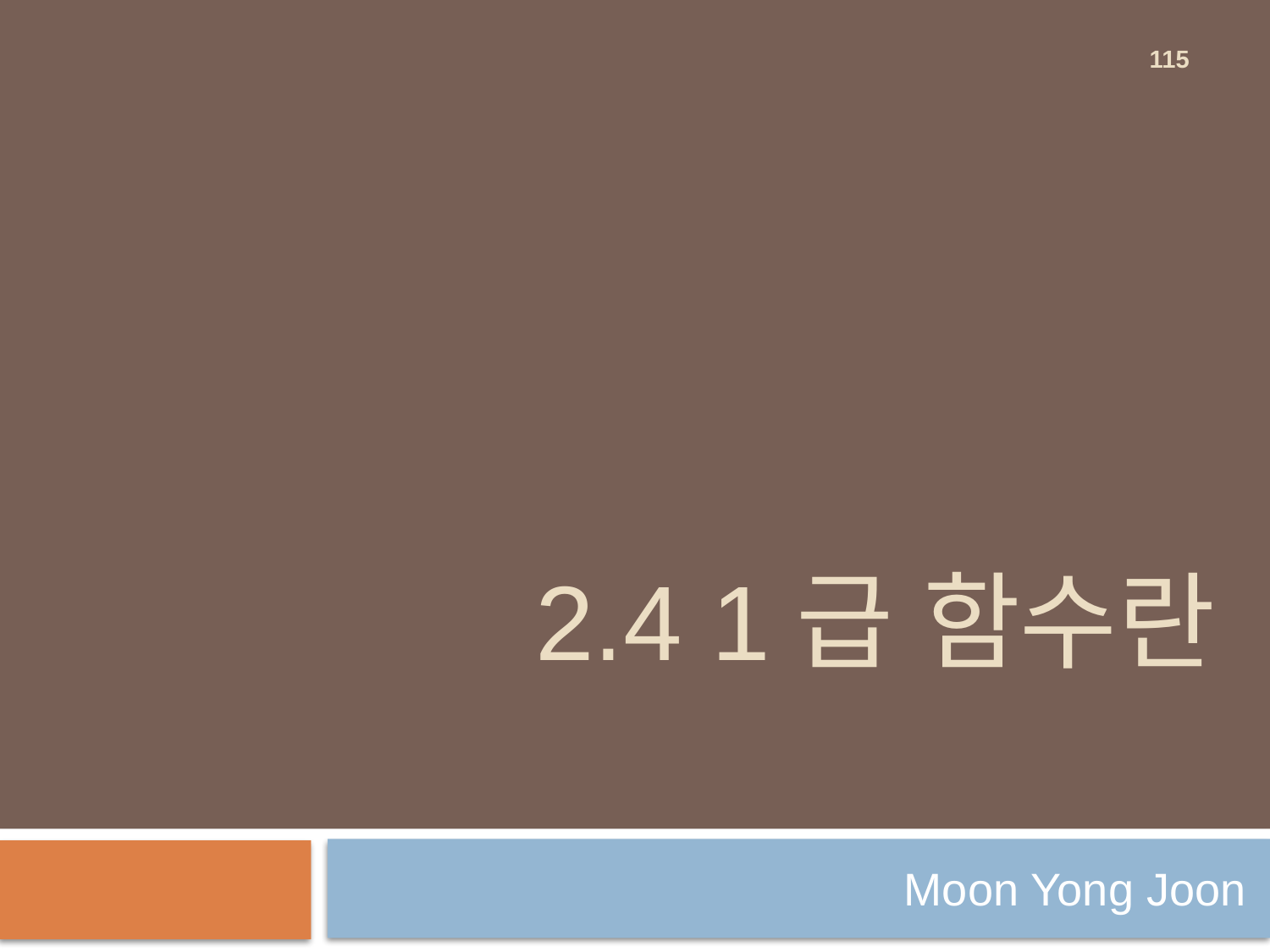

115
# 2.4 1급 함수란
Moon Yong Joon